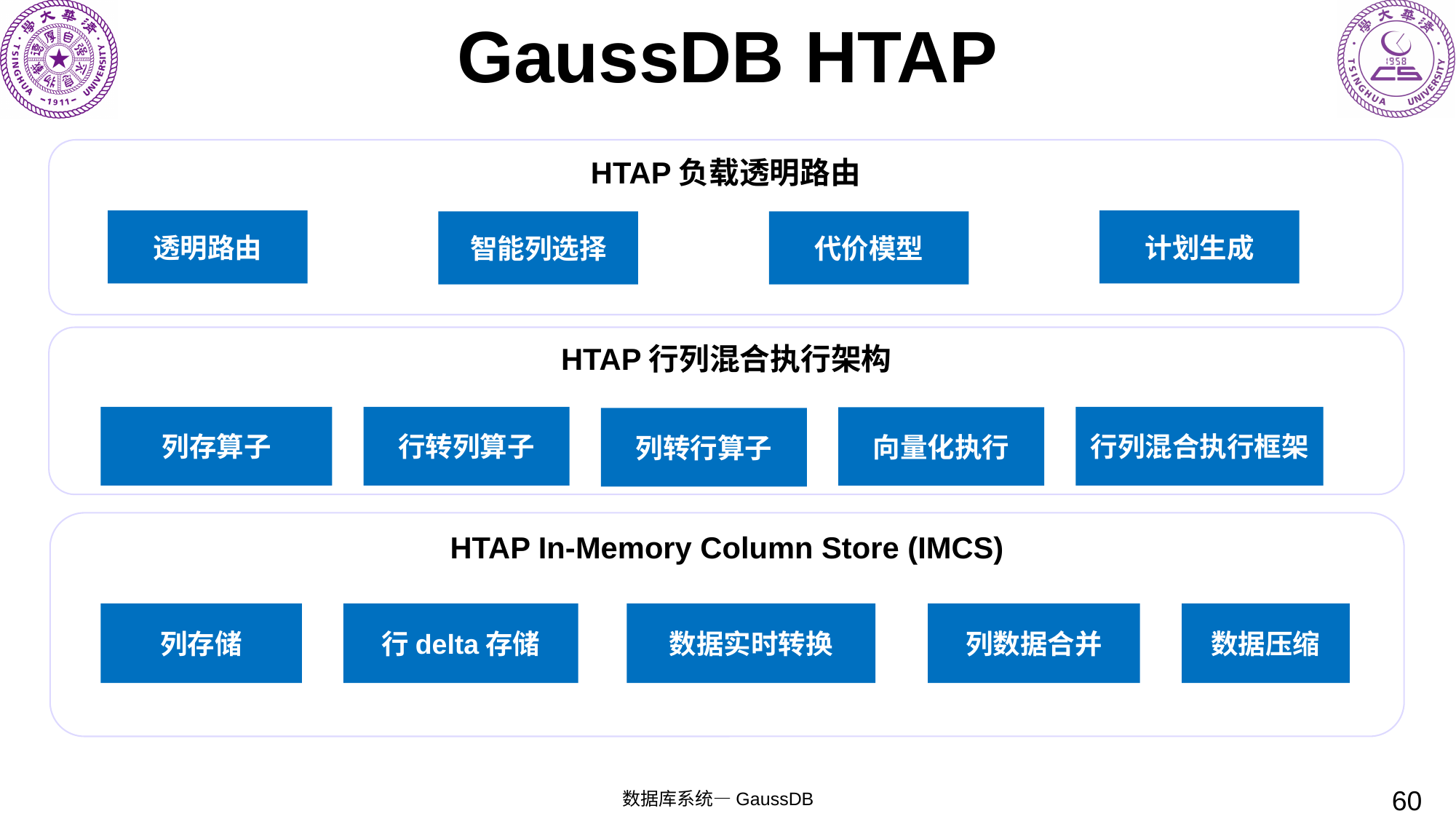

# GaussDB HTAP
HTAP负载透明路由
计划生成
透明路由
智能列选择
代价模型
HTAP行列混合执行架构
列存算子
行转列算子
行列混合执行框架
向量化执行
列转行算子
HTAP In-Memory Column Store (IMCS)
列存储
列数据合并
数据压缩
行delta存储
数据实时转换
60
数据库系统—GaussDB